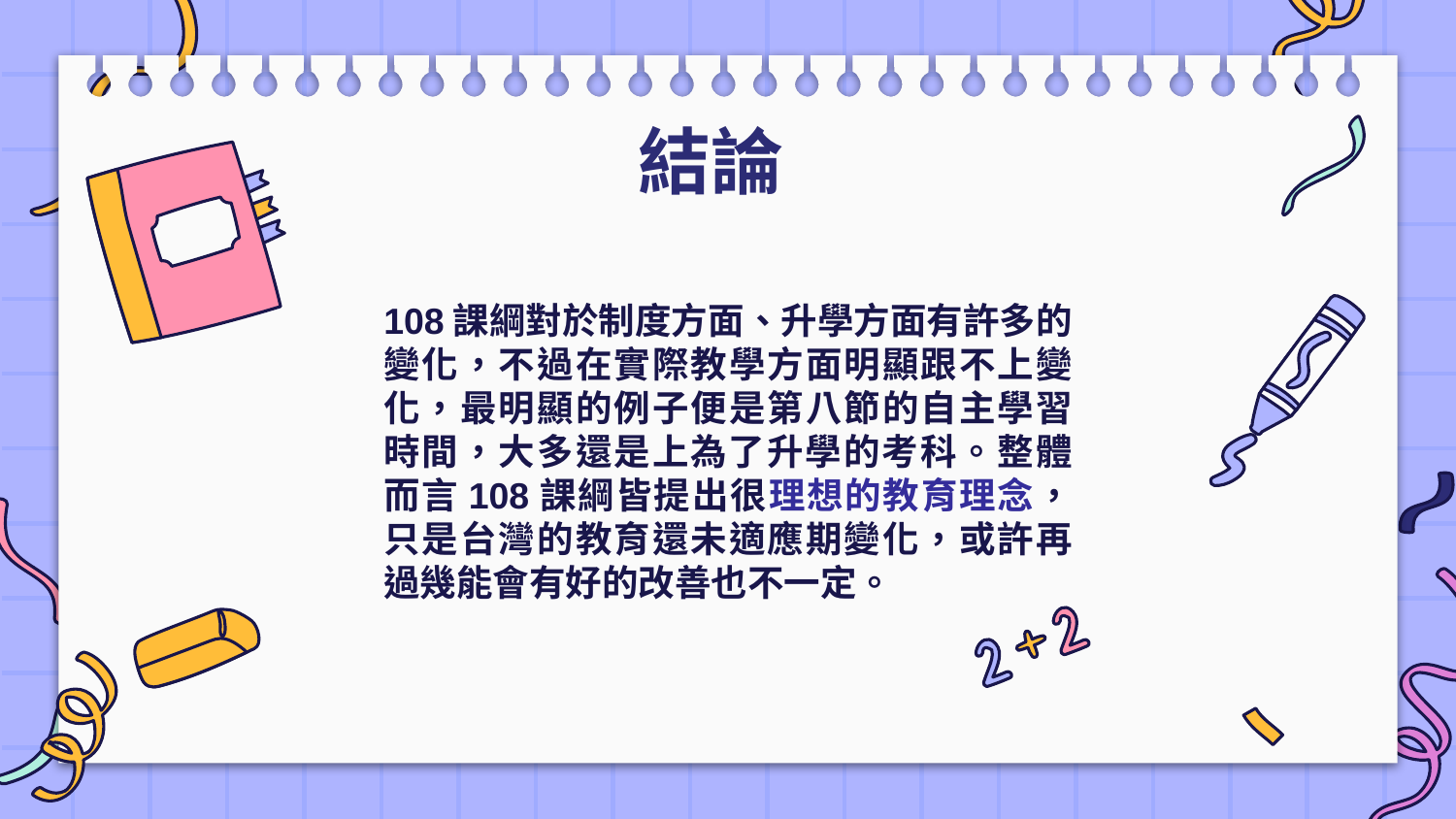

# 結論

108課綱對於制度方面、升學方面有許多的變化，不過在實際教學方面明顯跟不上變化，最明顯的例子便是第八節的自主學習時間，大多還是上為了升學的考科。整體而言108課綱皆提出很理想的教育理念，只是台灣的教育還未適應期變化，或許再過幾能會有好的改善也不一定。